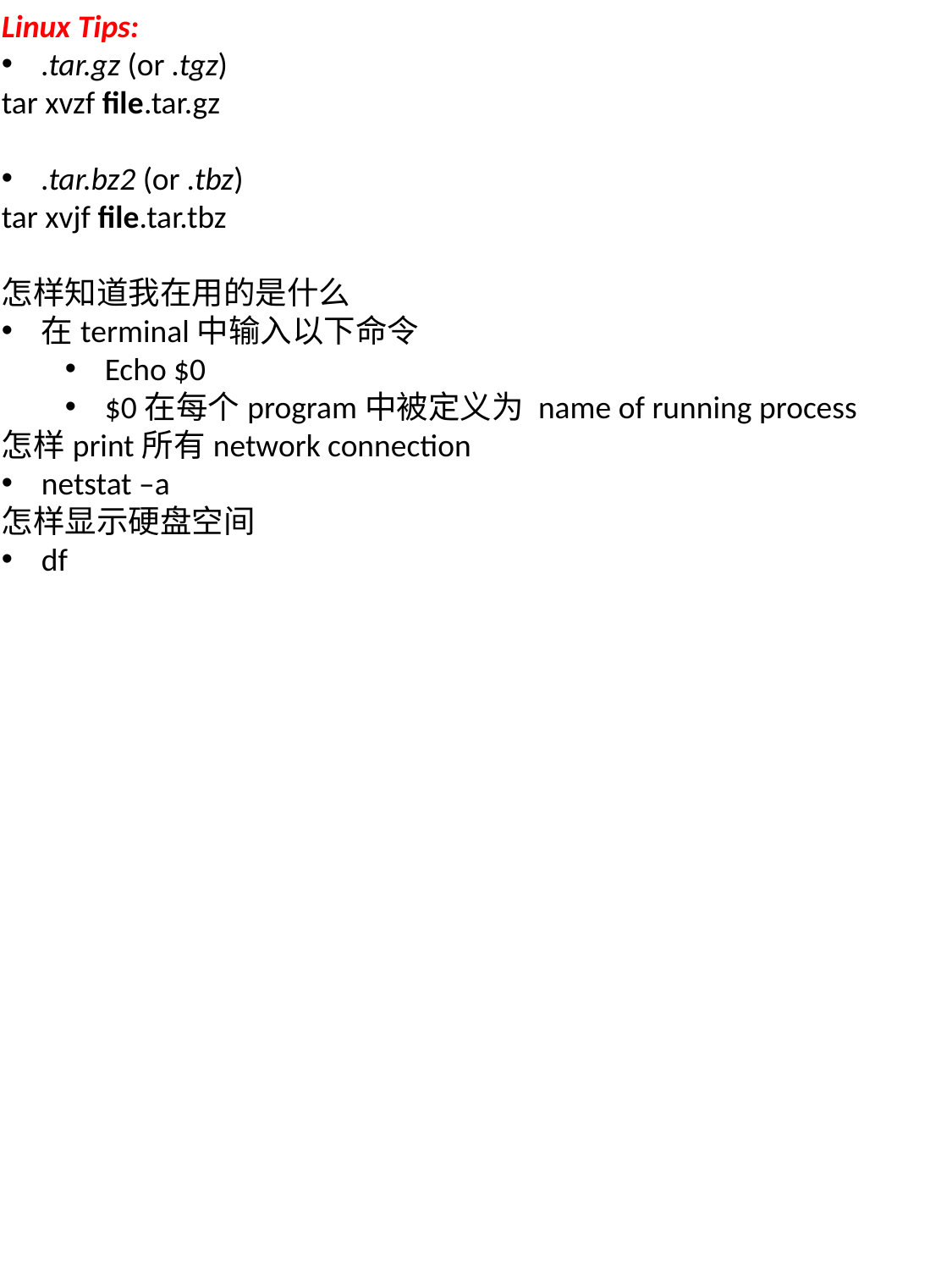

Linux Tips:
.tar.gz (or .tgz)
tar xvzf file.tar.gz

.tar.bz2 (or .tbz)
tar xvjf file.tar.tbz

怎样知道我在用的是什么
在terminal中输入以下命令
Echo $0
$0在每个program中被定义为 name of running process
怎样print所有network connection
netstat –a
怎样显示硬盘空间
df